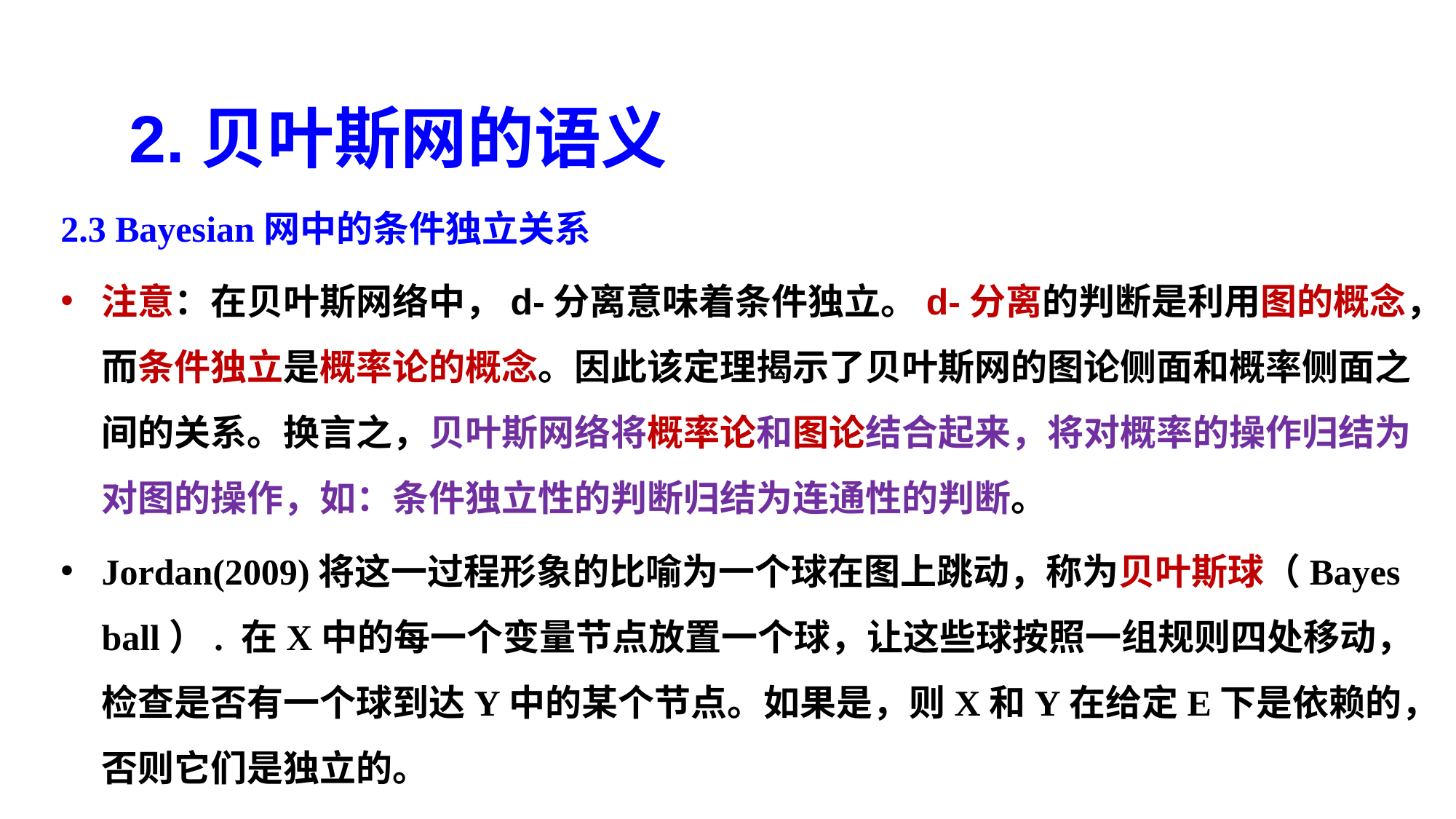

2.贝叶斯网的语义
2.3 Bayesian网中的条件独立关系
注意：在贝叶斯网络中，d-分离意味着条件独立。d-分离的判断是利用图的概念，而条件独立是概率论的概念。因此该定理揭示了贝叶斯网的图论侧面和概率侧面之间的关系。换言之，贝叶斯网络将概率论和图论结合起来，将对概率的操作归结为对图的操作，如：条件独立性的判断归结为连通性的判断。
Jordan(2009)将这一过程形象的比喻为一个球在图上跳动，称为贝叶斯球（Bayes ball）. 在X中的每一个变量节点放置一个球，让这些球按照一组规则四处移动，检查是否有一个球到达Y中的某个节点。如果是，则X和Y在给定E下是依赖的，否则它们是独立的。